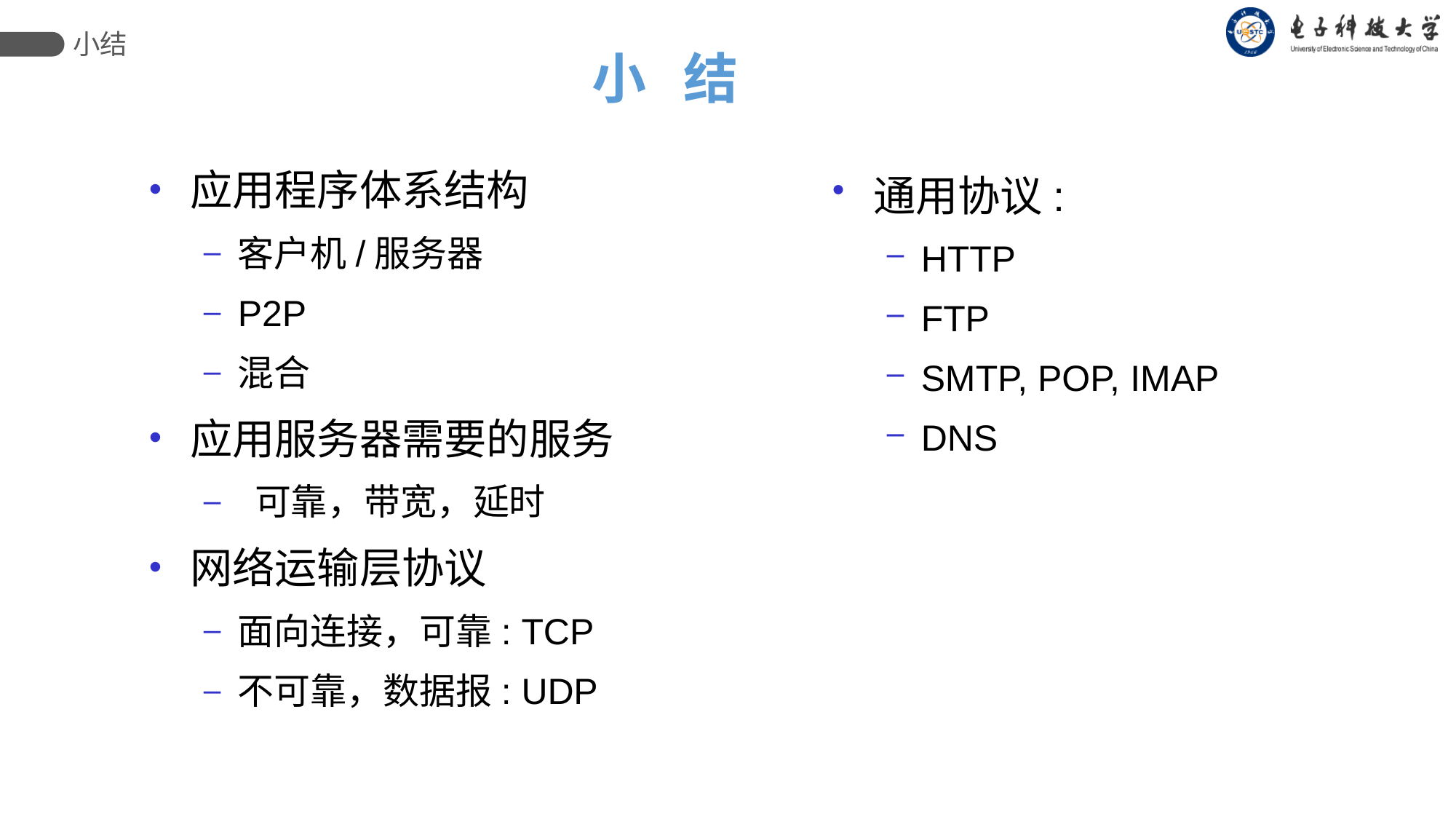

小结
# 小   结
应用程序体系结构
客户机/服务器
P2P
混合
应用服务器需要的服务
 可靠，带宽，延时
网络运输层协议
面向连接，可靠: TCP
不可靠，数据报: UDP
通用协议:
HTTP
FTP
SMTP, POP, IMAP
DNS